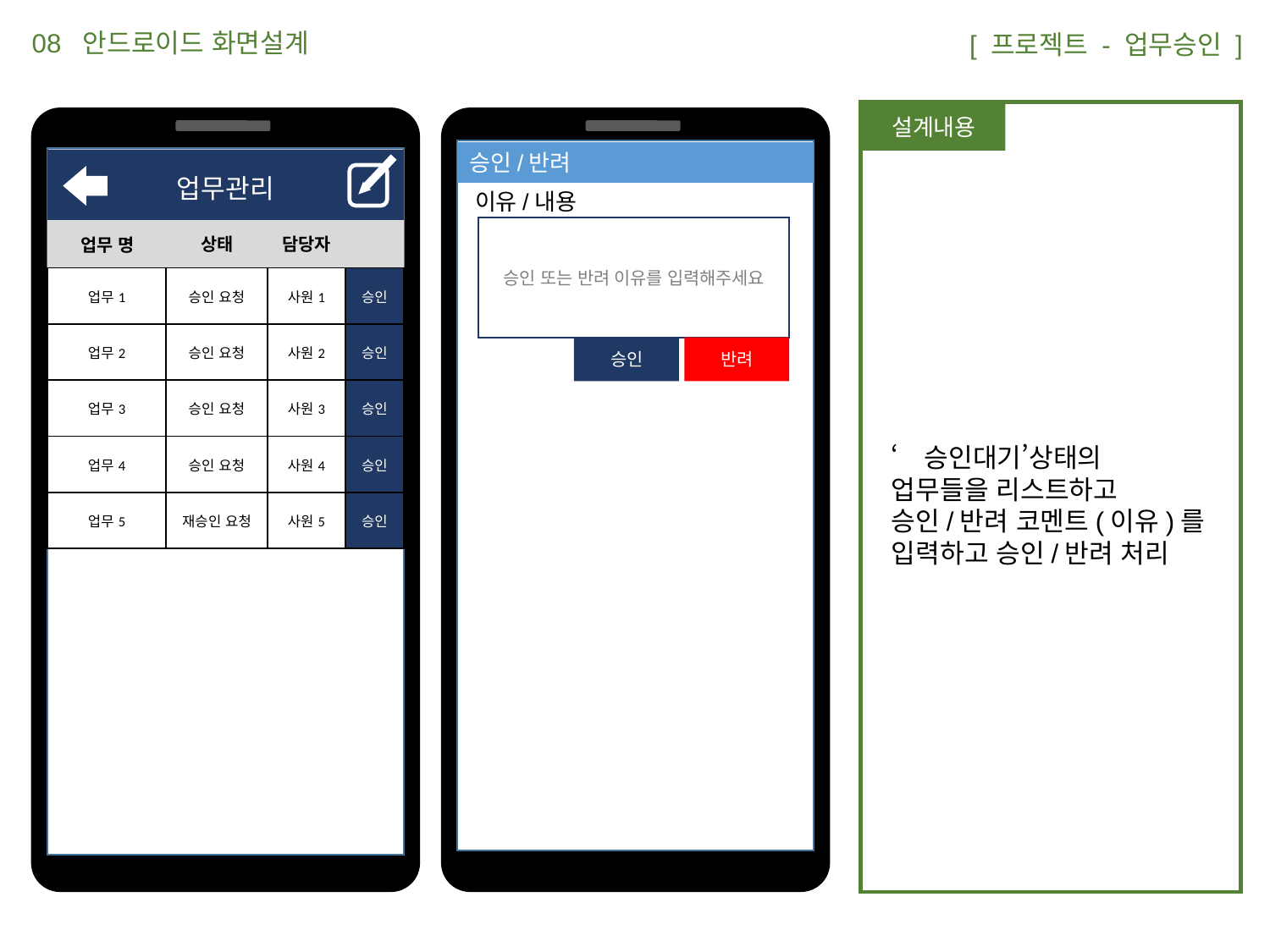

08  안드로이드 화면설계
 [ 프로젝트 - 업무승인 ]

설계내용

승인/반려

업무관리

이유/내용
승인 또는 반려 이유를 입력해주세요

담당자
업무 명
상태
| 업무1 | 승인 요청 | 사원1 | 승인 |
| --- | --- | --- | --- |
| 업무2 | 승인 요청 | 사원2 | 승인 |
| 업무3 | 승인 요청 | 사원3 | 승인 |
| 업무4 | 승인 요청 | 사원4 | 승인 |
| 업무5 | 재승인 요청 | 사원5 | 승인 |
승인
반려
‘승인대기’상태의
업무들을 리스트하고
승인/반려 코멘트(이유)를
입력하고 승인/반려 처리